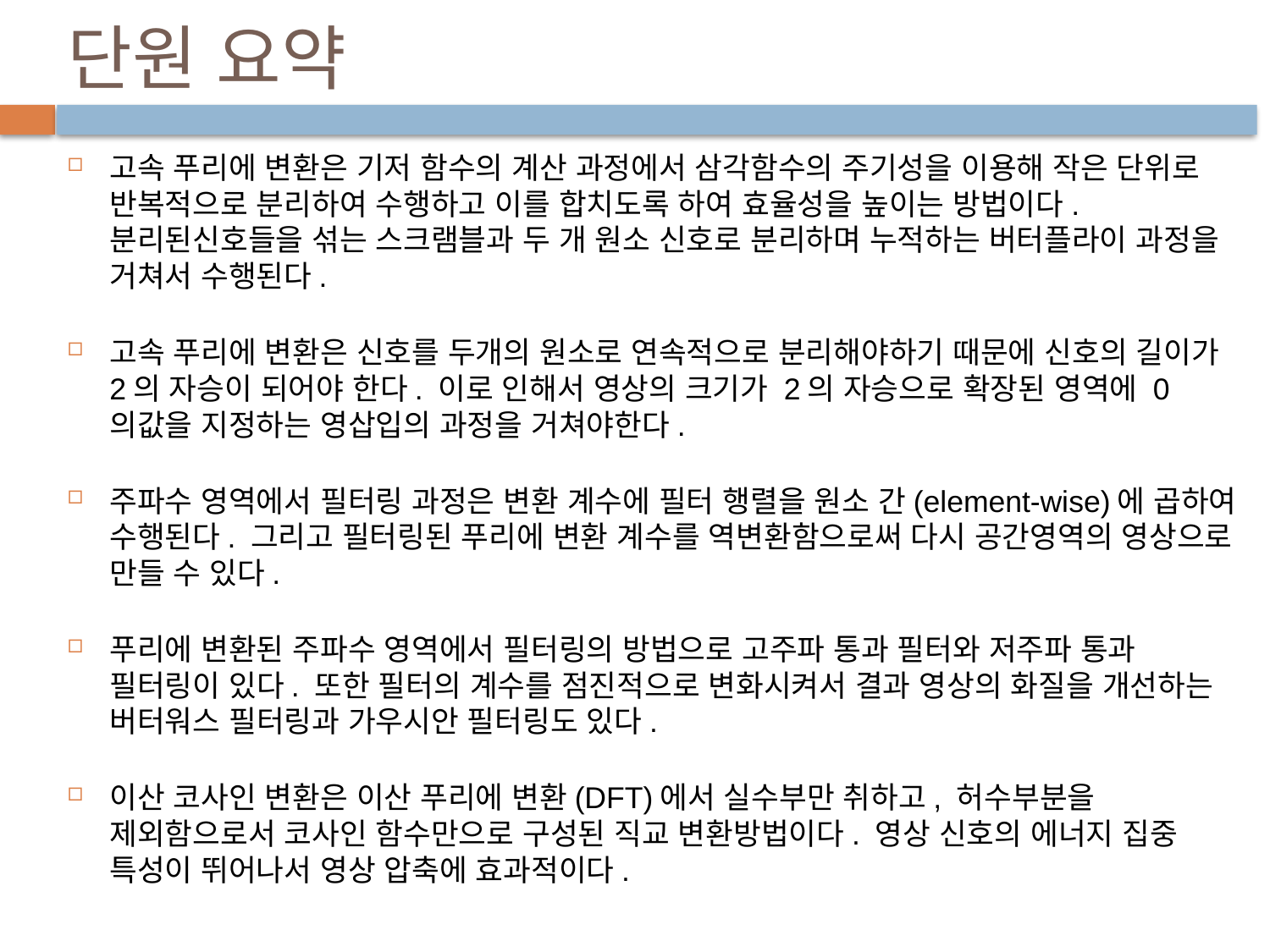

# 단원 요약
고속 푸리에 변환은 기저 함수의 계산 과정에서 삼각함수의 주기성을 이용해 작은 단위로 반복적으로 분리하여 수행하고 이를 합치도록 하여 효율성을 높이는 방법이다. 분리된신호들을 섞는 스크램블과 두 개 원소 신호로 분리하며 누적하는 버터플라이 과정을 거쳐서 수행된다.
고속 푸리에 변환은 신호를 두개의 원소로 연속적으로 분리해야하기 때문에 신호의 길이가 2의 자승이 되어야 한다. 이로 인해서 영상의 크기가 2의 자승으로 확장된 영역에 0의값을 지정하는 영삽입의 과정을 거쳐야한다.
주파수 영역에서 필터링 과정은 변환 계수에 필터 행렬을 원소 간(element-wise)에 곱하여 수행된다. 그리고 필터링된 푸리에 변환 계수를 역변환함으로써 다시 공간영역의 영상으로 만들 수 있다.
푸리에 변환된 주파수 영역에서 필터링의 방법으로 고주파 통과 필터와 저주파 통과 필터링이 있다. 또한 필터의 계수를 점진적으로 변화시켜서 결과 영상의 화질을 개선하는 버터워스 필터링과 가우시안 필터링도 있다.
이산 코사인 변환은 이산 푸리에 변환(DFT)에서 실수부만 취하고, 허수부분을 제외함으로서 코사인 함수만으로 구성된 직교 변환방법이다. 영상 신호의 에너지 집중 특성이 뛰어나서 영상 압축에 효과적이다.